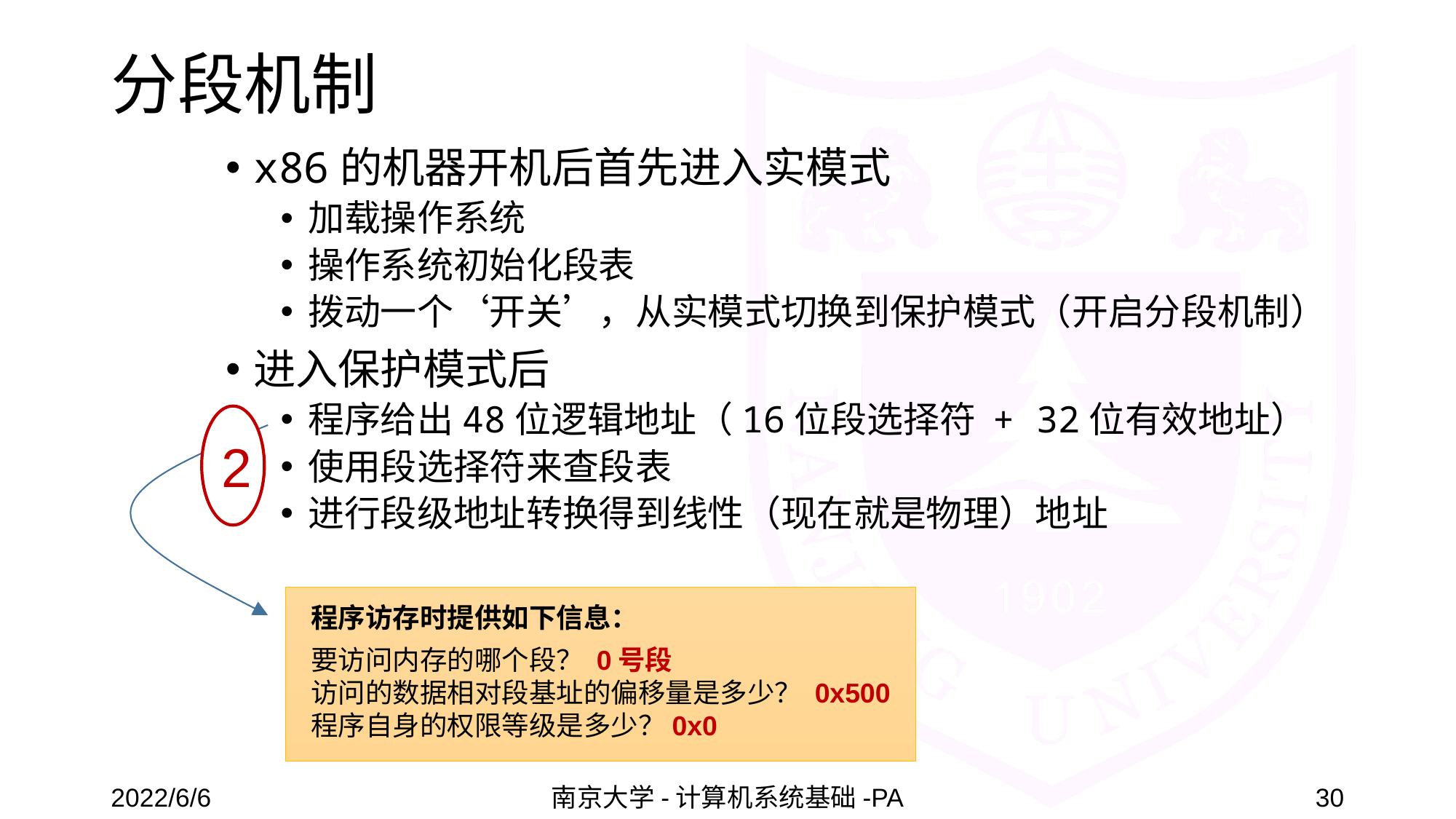

# 分段机制
x86的机器开机后首先进入实模式
加载操作系统
操作系统初始化段表
拨动一个‘开关’，从实模式切换到保护模式（开启分段机制）
进入保护模式后
程序给出48位逻辑地址（16位段选择符 + 32位有效地址）
使用段选择符来查段表
进行段级地址转换得到线性（现在就是物理）地址
2

程序访存时提供如下信息：
要访问内存的哪个段？ 0号段
访问的数据相对段基址的偏移量是多少？ 0x500
程序自身的权限等级是多少？0x0
2022/6/6
南京大学-计算机系统基础-PA
30